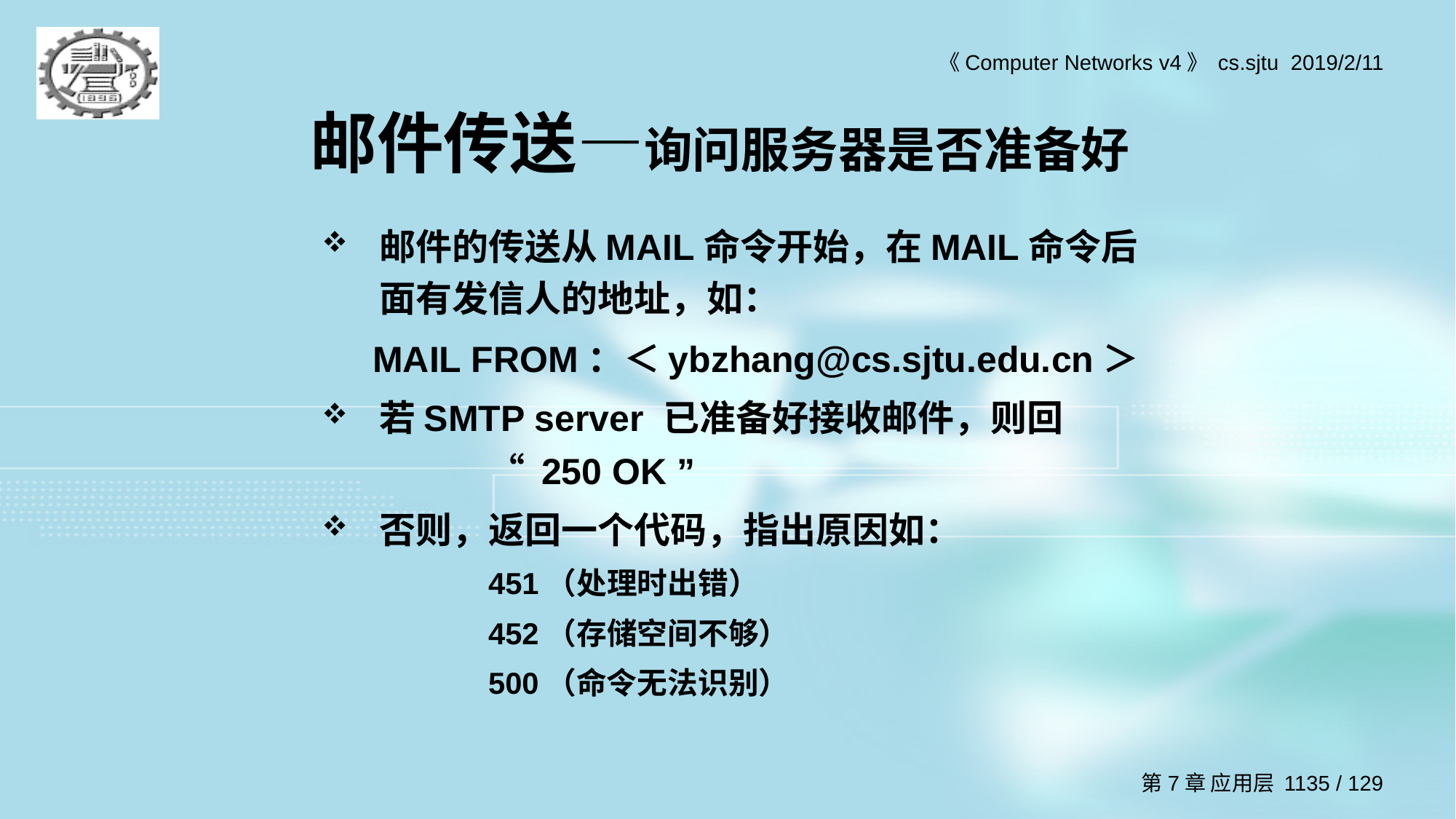

# 邮件传送—询问服务器是否准备好
邮件的传送从MAIL命令开始，在MAIL命令后面有发信人的地址，如：
     MAIL FROM：＜ybzhang@cs.sjtu.edu.cn＞
若SMTP server 已准备好接收邮件，则回		“ 250 OK ”
否则，返回一个代码，指出原因如：
		451（处理时出错）
      		452（存储空间不够）
      		500（命令无法识别）